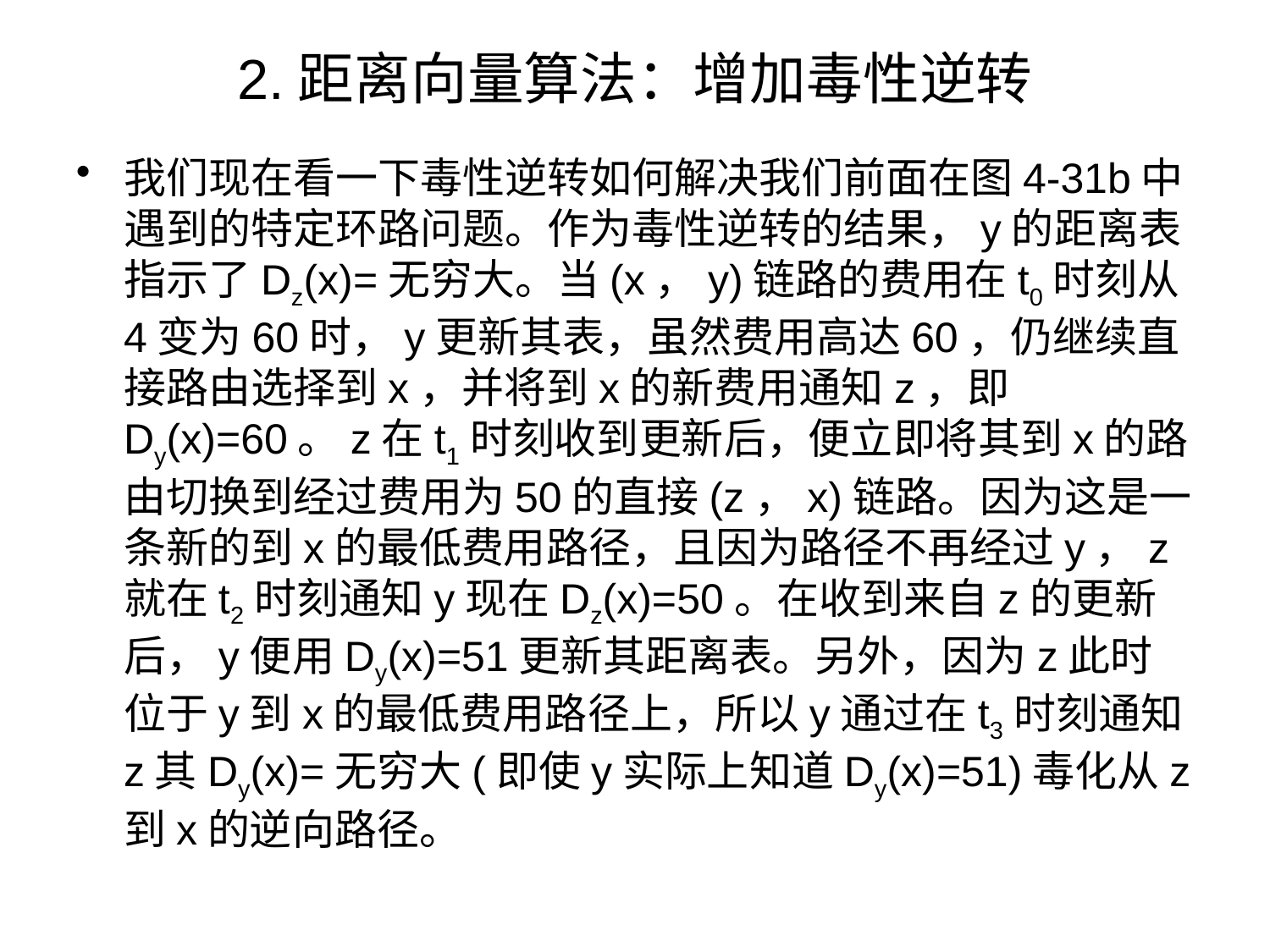

# 2.距离向量算法：增加毒性逆转
我们现在看一下毒性逆转如何解决我们前面在图4-31b中遇到的特定环路问题。作为毒性逆转的结果，y的距离表指示了Dz(x)=无穷大。当(x，y)链路的费用在t0时刻从4变为60时，y更新其表，虽然费用高达60，仍继续直接路由选择到x，并将到x的新费用通知z，即Dy(x)=60。z在t1时刻收到更新后，便立即将其到x的路由切换到经过费用为50的直接(z，x)链路。因为这是一条新的到x的最低费用路径，且因为路径不再经过y，z就在t2时刻通知y现在Dz(x)=50。在收到来自z的更新后，y便用Dy(x)=51更新其距离表。另外，因为z此时位于y到x的最低费用路径上，所以y通过在t3时刻通知z其Dy(x)=无穷大(即使y实际上知道Dy(x)=51)毒化从z到x的逆向路径。